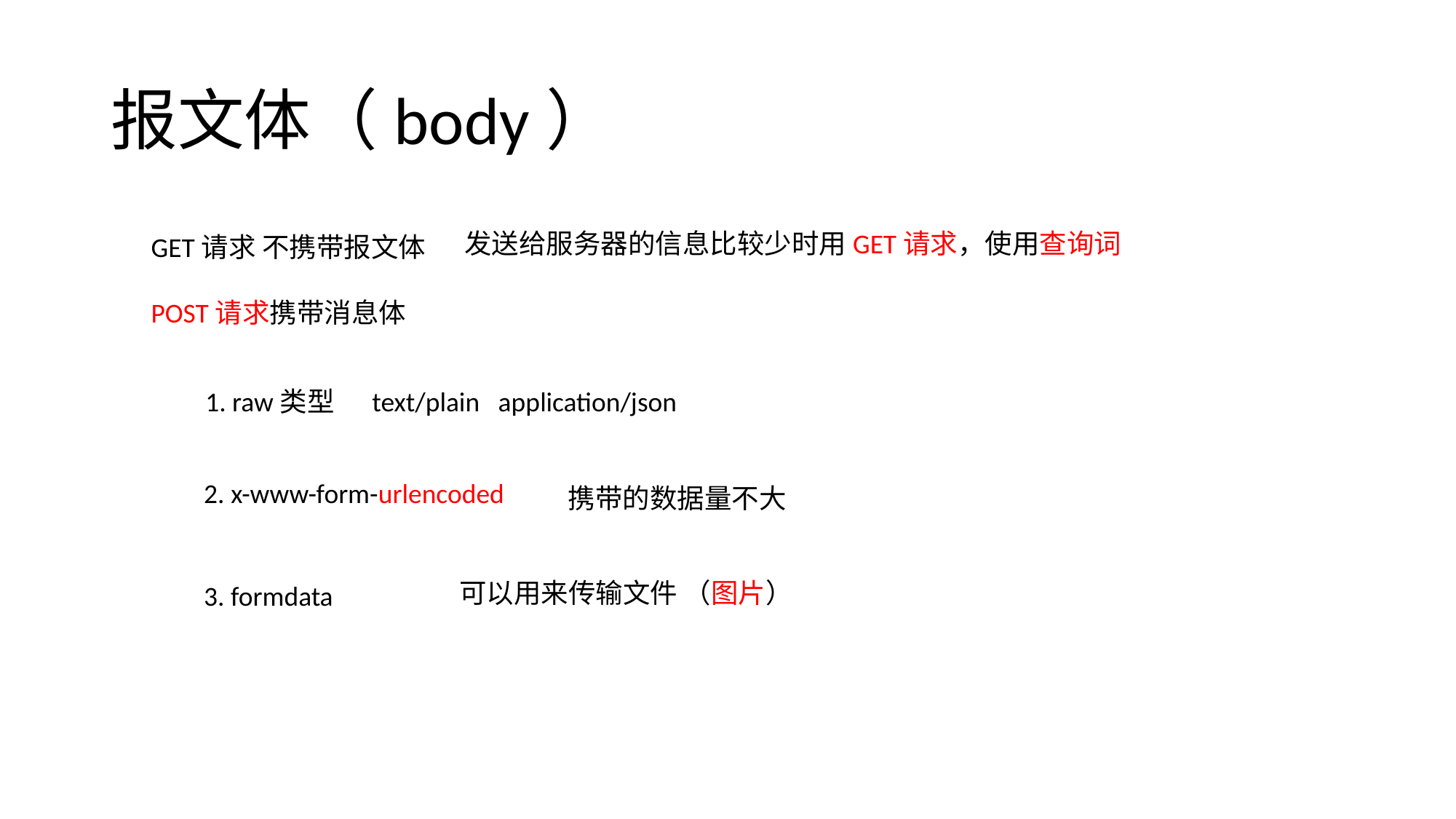

# 报文体（body）
发送给服务器的信息比较少时用GET请求，使用查询词
GET请求 不携带报文体

POST请求携带消息体
1. raw类型     text/plain   application/json
2. x-www-form-urlencoded
携带的数据量不大
可以用来传输文件 （图片）
3. formdata